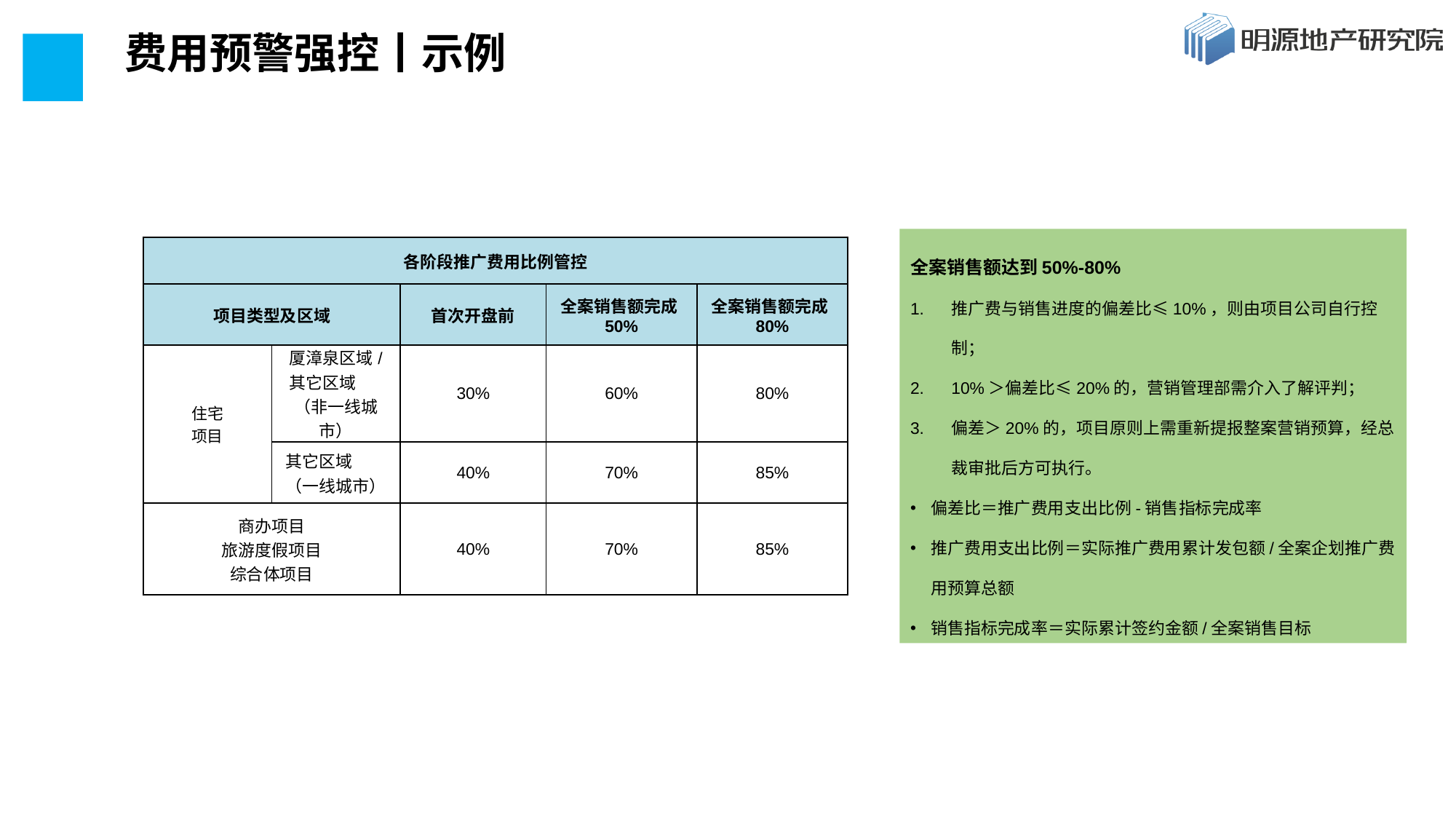

费用预警强控丨示例
全案销售额达到50%-80%
推广费与销售进度的偏差比≤10%，则由项目公司自行控制；
10%＞偏差比≤20%的，营销管理部需介入了解评判；
偏差＞20%的，项目原则上需重新提报整案营销预算，经总裁审批后方可执行。
偏差比＝推广费用支出比例-销售指标完成率
推广费用支出比例＝实际推广费用累计发包额/全案企划推广费用预算总额
销售指标完成率＝实际累计签约金额/全案销售目标
| 各阶段推广费用比例管控 |  |  |  |  |
| --- | --- | --- | --- | --- |
| 项目类型及区域 |  | 首次开盘前 | 全案销售额完成50% | 全案销售额完成80% |
| 住宅 项目 | 厦漳泉区域/ 其它区域 （非一线城市） | 30% | 60% | 80% |
|  | 其它区域 （一线城市） | 40% | 70% | 85% |
| 商办项目 旅游度假项目 综合体项目 |  | 40% | 70% | 85% |